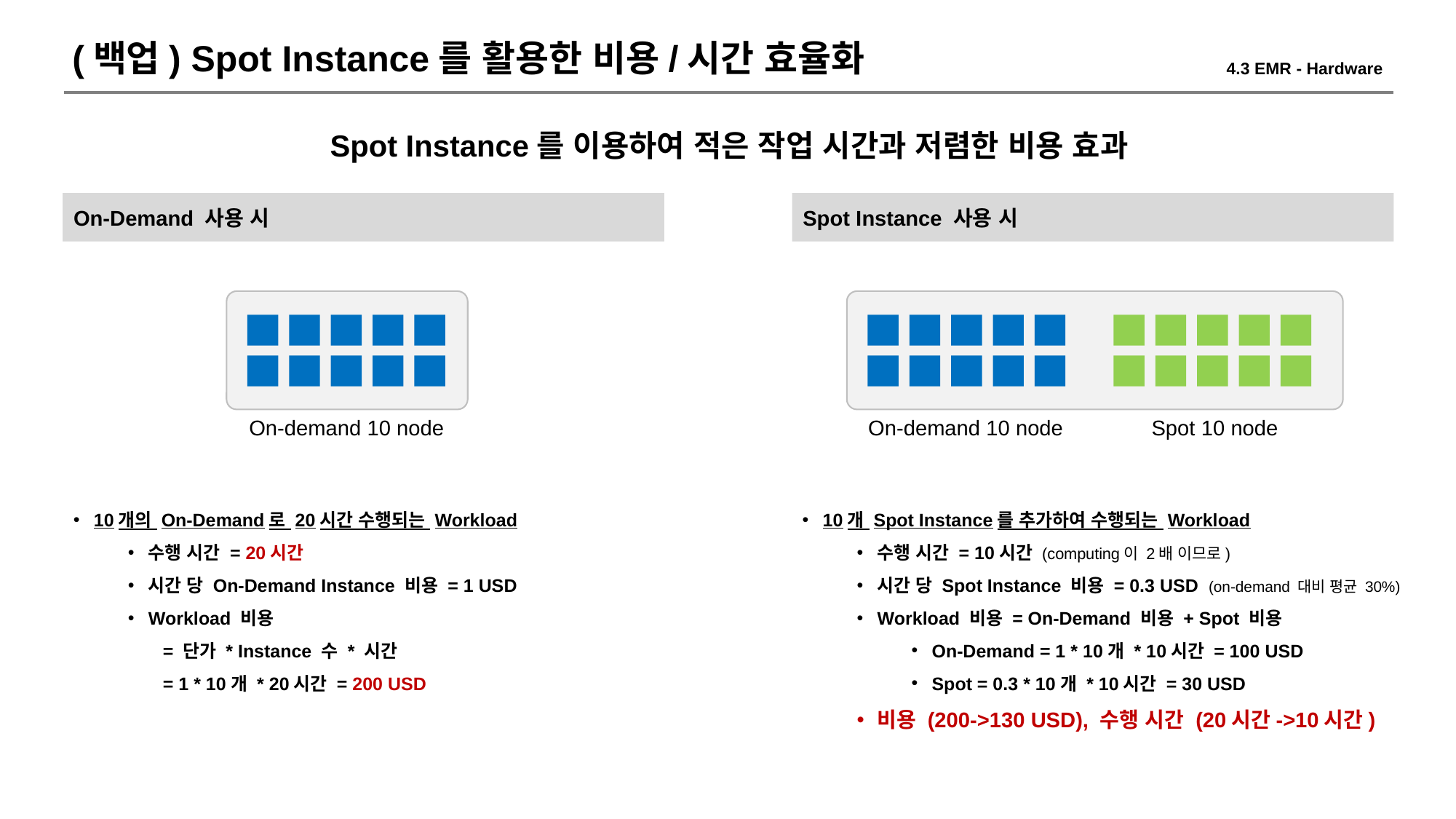

(백업) Spot Instance를 활용한 비용/시간 효율화
4.3 EMR - Hardware
Spot Instance를 이용하여 적은 작업 시간과 저렴한 비용 효과
Spot Instance 사용 시
On-Demand 사용 시

On-demand 10 node
On-demand 10 node
Spot 10 node
10개 Spot Instance를 추가하여 수행되는 Workload
수행 시간 = 10시간 (computing이 2배 이므로)
시간 당 Spot Instance 비용 = 0.3 USD  (on-demand 대비 평균 30%)
Workload 비용 = On-Demand 비용 + Spot 비용
On-Demand = 1 * 10개 * 10시간 = 100 USD
Spot = 0.3 * 10개 * 10시간 = 30 USD
비용 (200->130 USD), 수행 시간 (20시간->10시간)

10개의 On-Demand로 20시간 수행되는 Workload
수행 시간 = 20시간
시간 당 On-Demand Instance 비용 = 1 USD
Workload 비용
  = 단가 * Instance 수 * 시간
  = 1 * 10개 * 20시간 = 200 USD